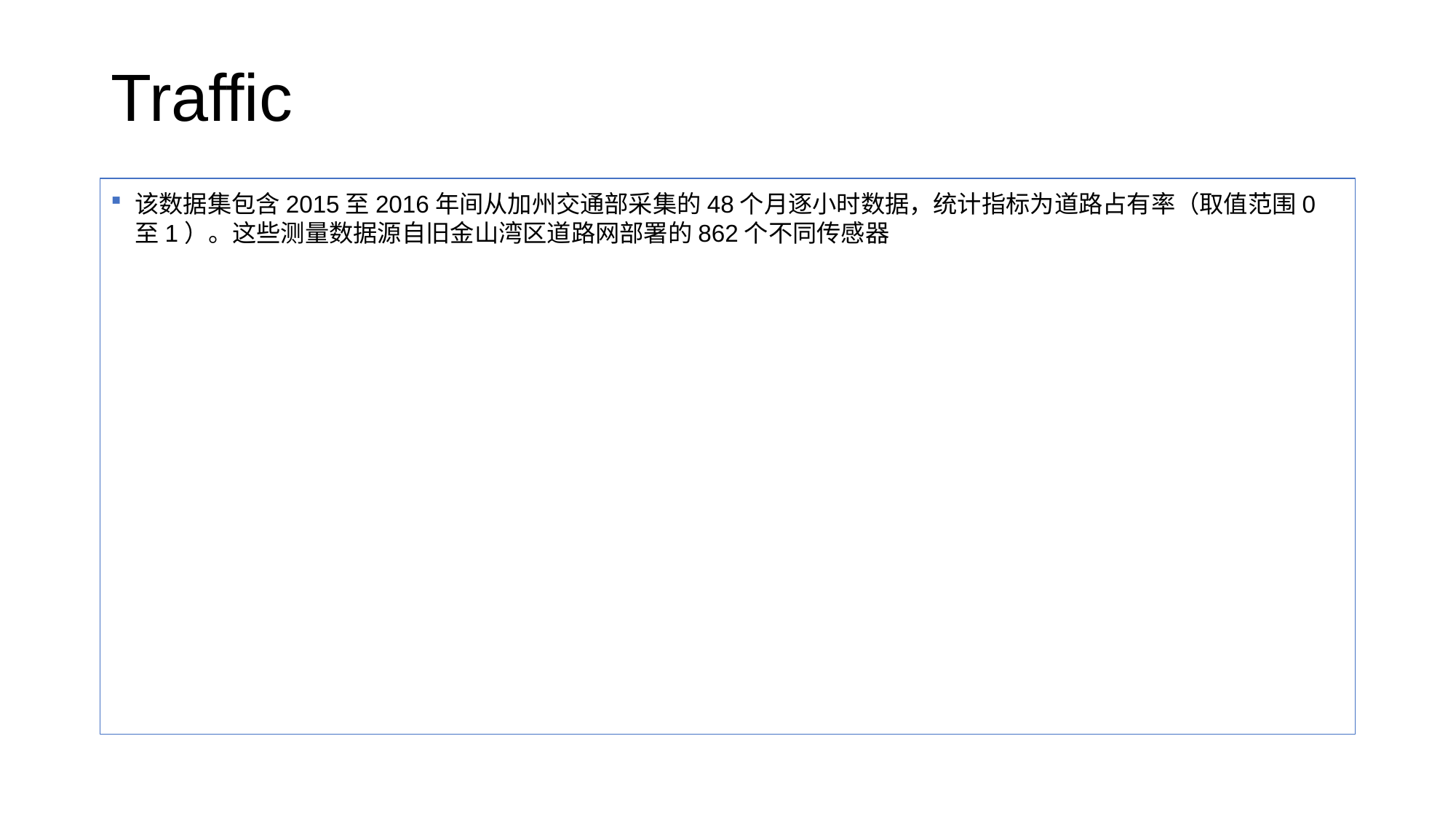

# Traffic
该数据集包含2015至2016年间从加州交通部采集的48个月逐小时数据，统计指标为道路占有率（取值范围0至1）。这些测量数据源自旧金山湾区道路网部署的862个不同传感器